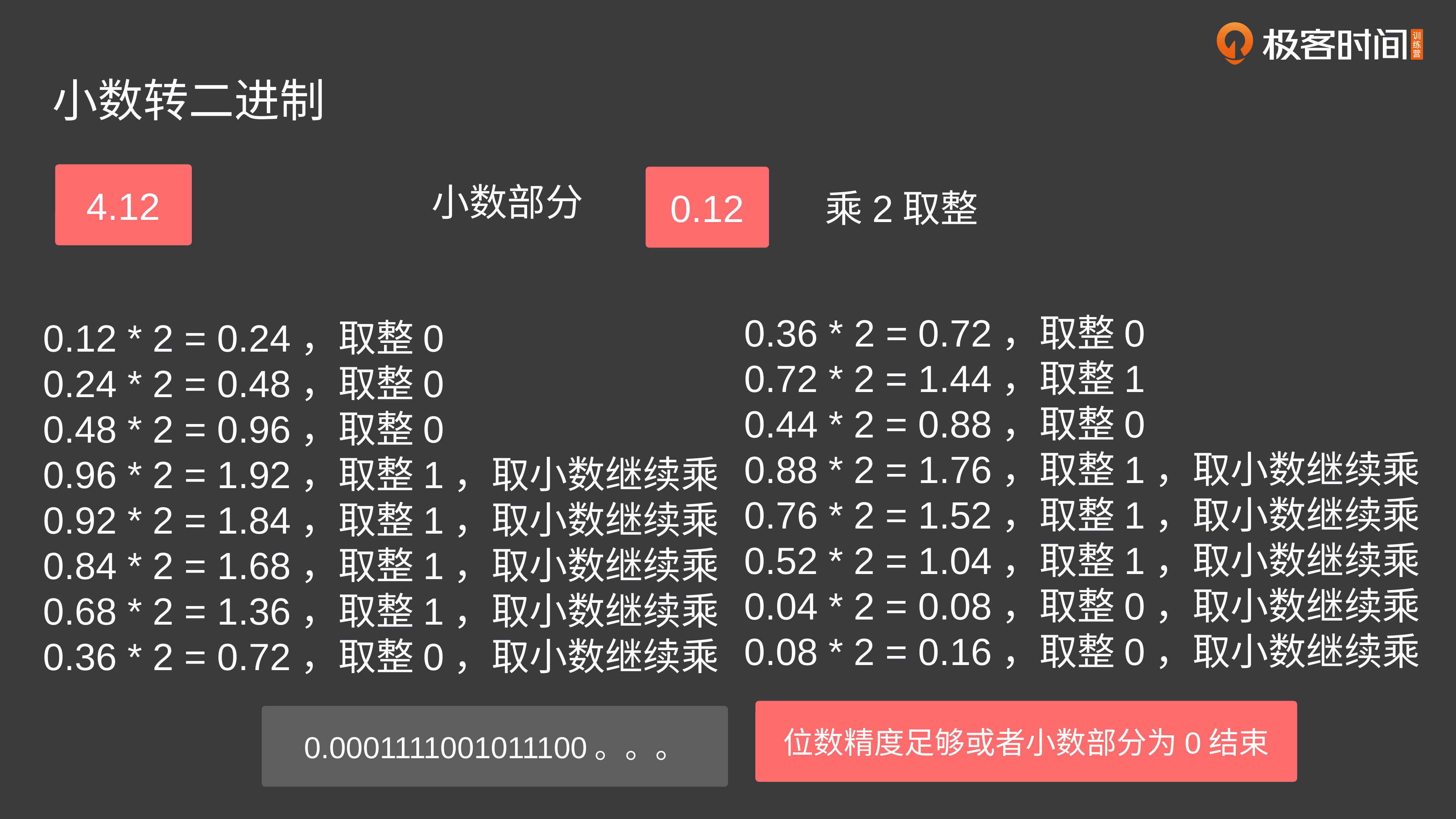

小数转二进制

4.12
0.12
小数部分
乘2取整
0.36 * 2 = 0.72，取整0
0.72 * 2 = 1.44，取整1
0.44 * 2 = 0.88，取整0
0.88 * 2 = 1.76，取整1，取小数继续乘
0.76 * 2 = 1.52，取整1，取小数继续乘
0.52 * 2 = 1.04，取整1，取小数继续乘
0.04 * 2 = 0.08，取整0，取小数继续乘
0.08 * 2 = 0.16，取整0，取小数继续乘
0.12 * 2 = 0.24，取整0
0.24 * 2 = 0.48，取整0
0.48 * 2 = 0.96，取整0
0.96 * 2 = 1.92，取整1，取小数继续乘
0.92 * 2 = 1.84，取整1，取小数继续乘
0.84 * 2 = 1.68，取整1，取小数继续乘
0.68 * 2 = 1.36，取整1，取小数继续乘
0.36 * 2 = 0.72，取整0，取小数继续乘
位数精度足够或者小数部分为0结束
0.0001111001011100。。。